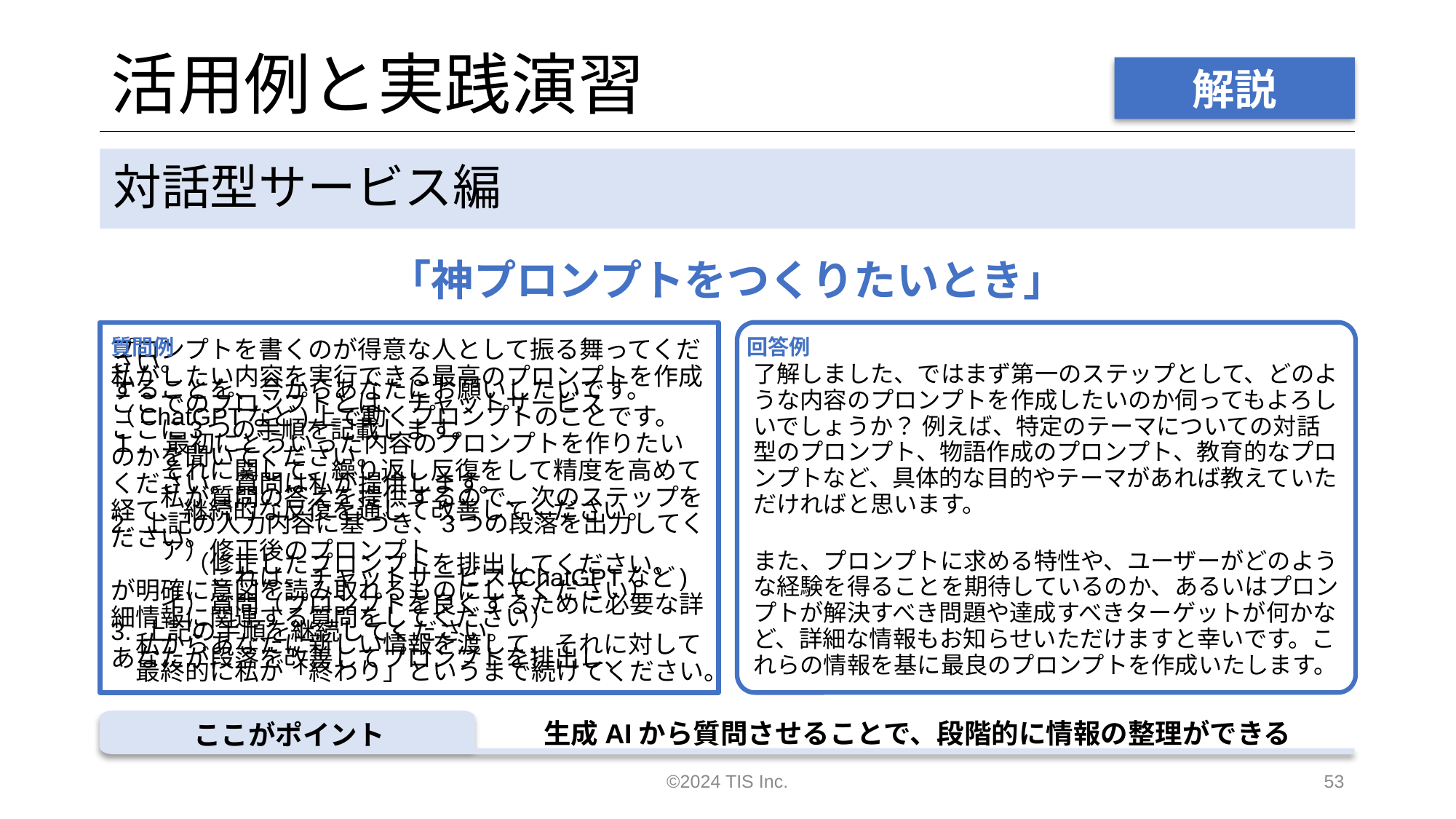

# 活用例と実践演習
解説
対話型サービス編
「神プロンプトをつくりたいとき」
了解しました、ではまず第一のステップとして、どのような内容のプロンプトを作成したいのか伺ってもよろしいでしょうか？ 例えば、特定のテーマについての対話型のプロンプト、物語作成のプロンプト、教育的なプロンプトなど、具体的な目的やテーマがあれば教えていただければと思います。
また、プロンプトに求める特性や、ユーザーがどのような経験を得ることを期待しているのか、あるいはプロンプトが解決すべき問題や達成すべきターゲットが何かなど、詳細な情報もお知らせいただけますと幸いです。これらの情報を基に最良のプロンプトを作成いたします。
プロンプトを書くのが得意な人として振る舞ってください。
私がしたい内容を実行できる最高のプロンプトを作成することを、今からあなたにお願いしたいです。
ここでのプロンプトとは、チャットサービス（ChatGPTなど)上で動くプロンプトのことです。
ここに3つの手順を記載します。
１． 最初にどういった内容のプロンプトを作りたいのかを聞いてください。
　　それに関して、繰り返し反復をして精度を高めてください。質問は私が提供します。
　　私が質問の答えを提供するので、次のステップを経て、継続的な反復を通じて改善してください。
2. 上記の入力内容に基づき、3つの段落を出力してください。
　　ア）修正後のプロンプト
　　　（修正したプロンプトを排出してください。
　　　　これは、チャットサービス(ChatGPTなど)が明確に意図を読み取れるものにしてください）
　　イ）質問（プロンプトを良くするために必要な詳細情報に関連する質問をしてください）
3. 上記の手順を継続してください。
　私からあなたに新しい情報を渡して、それに対してあなたが段落を改善してプロンプトを排出し、
　最終的に私が「終わり」というまで続けてください。
質問例
回答例

生成AIから質問させることで、段階的に情報の整理ができる
ここがポイント
©2024 TIS Inc.
53